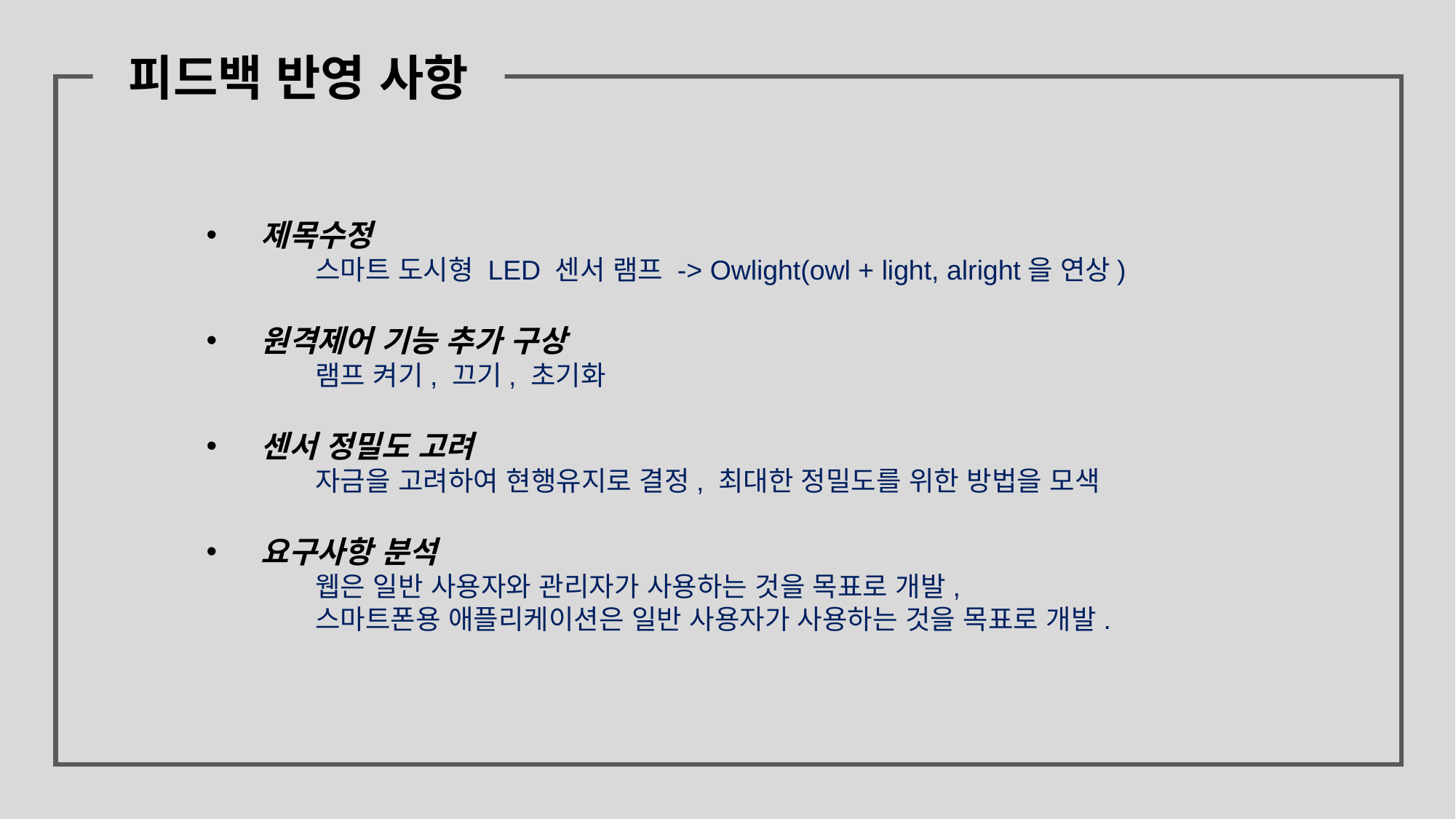

피드백 반영 사항

제목수정
스마트 도시형 LED 센서 램프 -> Owlight(owl + light, alright을 연상)

원격제어 기능 추가 구상
램프 켜기, 끄기, 초기화

센서 정밀도 고려
자금을 고려하여 현행유지로 결정, 최대한 정밀도를 위한 방법을 모색

요구사항 분석
웹은 일반 사용자와 관리자가 사용하는 것을 목표로 개발,
스마트폰용 애플리케이션은 일반 사용자가 사용하는 것을 목표로 개발.